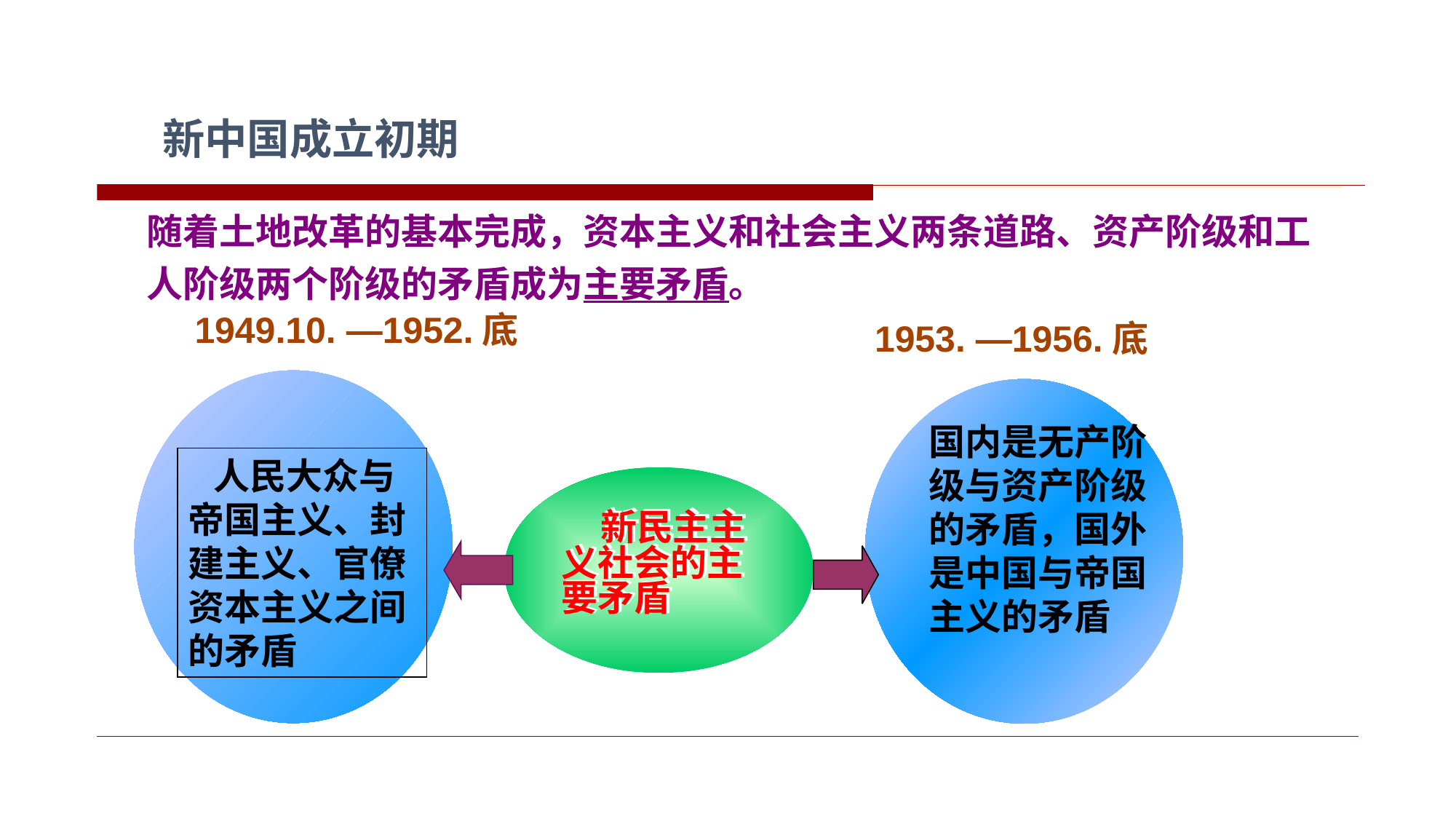

新中国成立初期
随着土地改革的基本完成，资本主义和社会主义两条道路、资产阶级和工人阶级两个阶级的矛盾成为主要矛盾。
1949.10. —1952.底

1953. —1956.底

国内是无产阶级与资产阶级的矛盾，国外是中国与帝国主义的矛盾
  人民大众与帝国主义、封建主义、官僚资本主义之间的矛盾

   新民主主义社会的主要矛盾